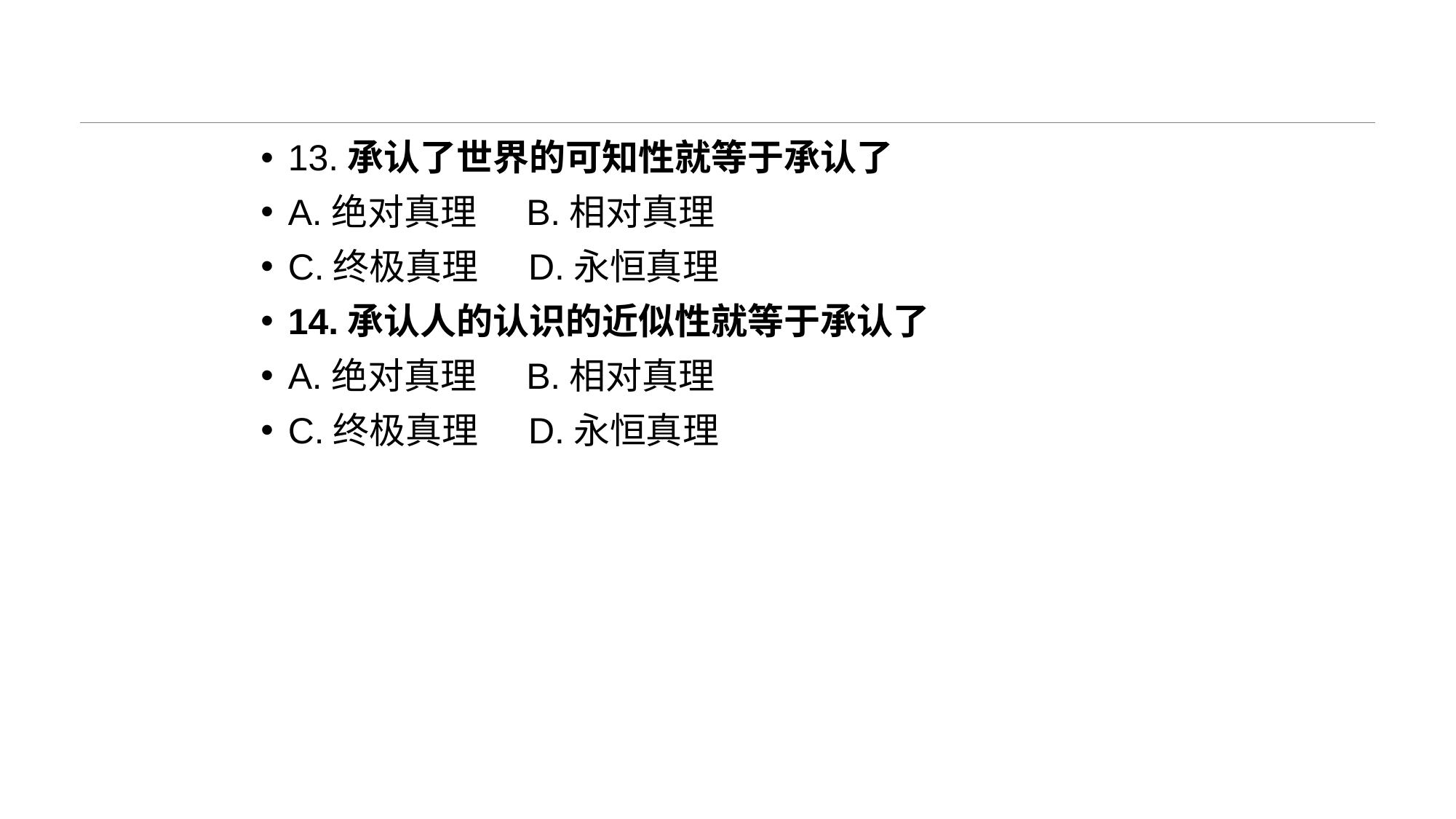

#
13.承认了世界的可知性就等于承认了
A.绝对真理     B.相对真理
C.终极真理     D.永恒真理
14.承认人的认识的近似性就等于承认了
A.绝对真理     B.相对真理
C.终极真理     D.永恒真理